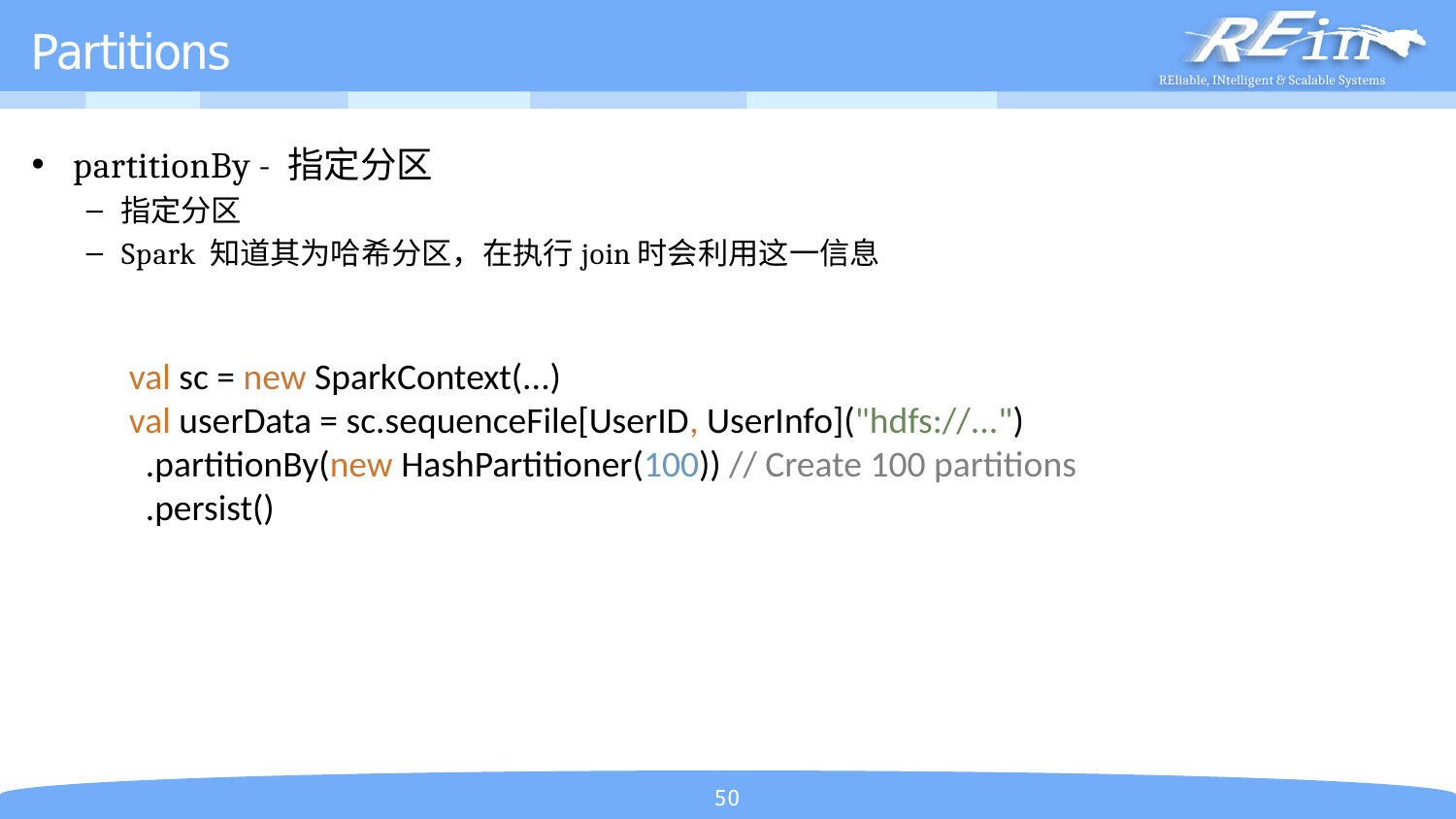

# Partitions
partitionBy - 指定分区
指定分区
Spark 知道其为哈希分区，在执行join时会利用这一信息
val sc = new SparkContext(...)
val userData = sc.sequenceFile[UserID, UserInfo]("hdfs://...")
  .partitionBy(new HashPartitioner(100)) // Create 100 partitions
  .persist()
50